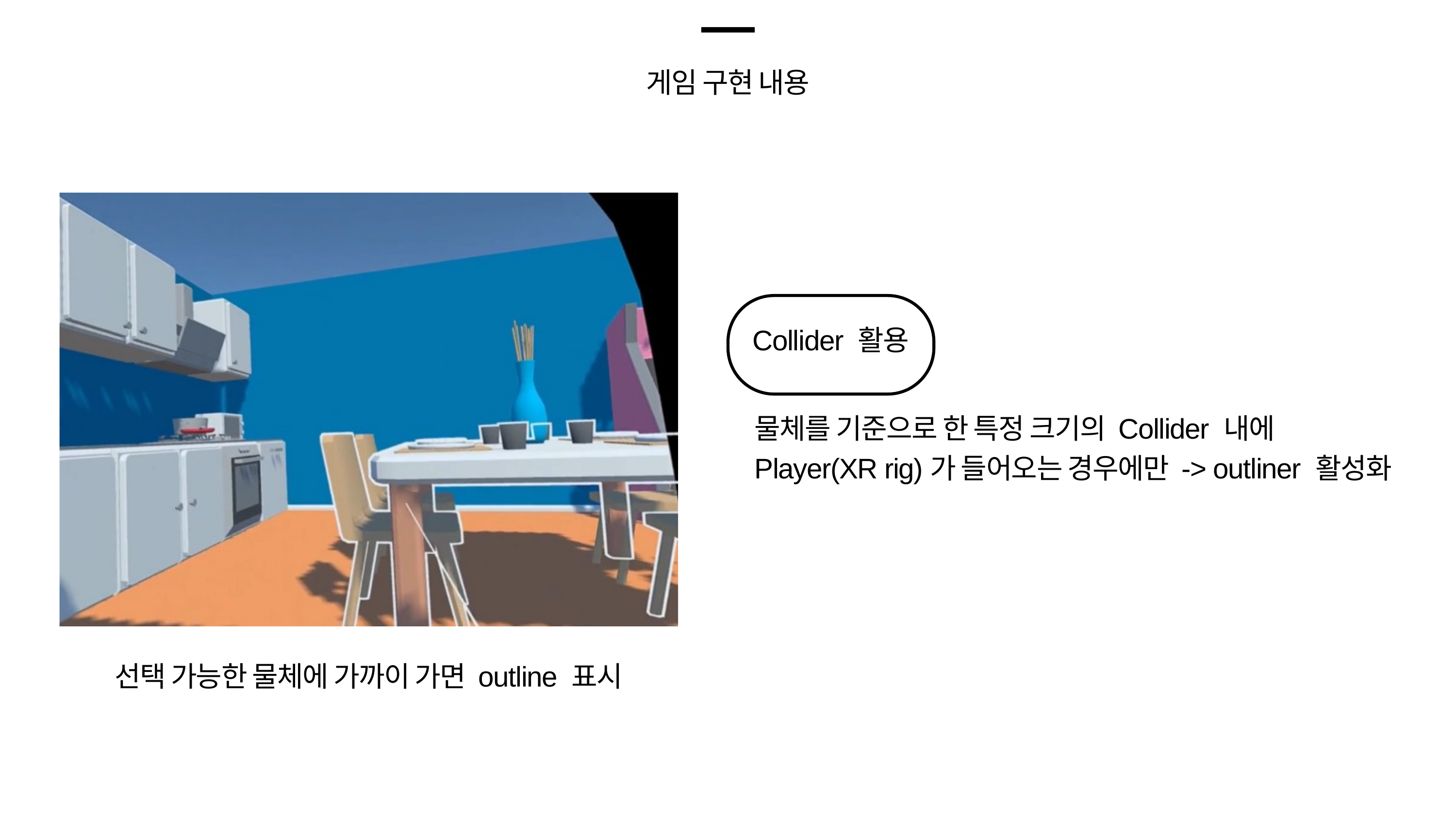

게임 구현 내용

Collider 활용
물체를 기준으로 한 특정 크기의 Collider 내에
Player(XR rig)가 들어오는 경우에만 -> outliner 활성화
선택 가능한 물체에 가까이 가면 outline 표시